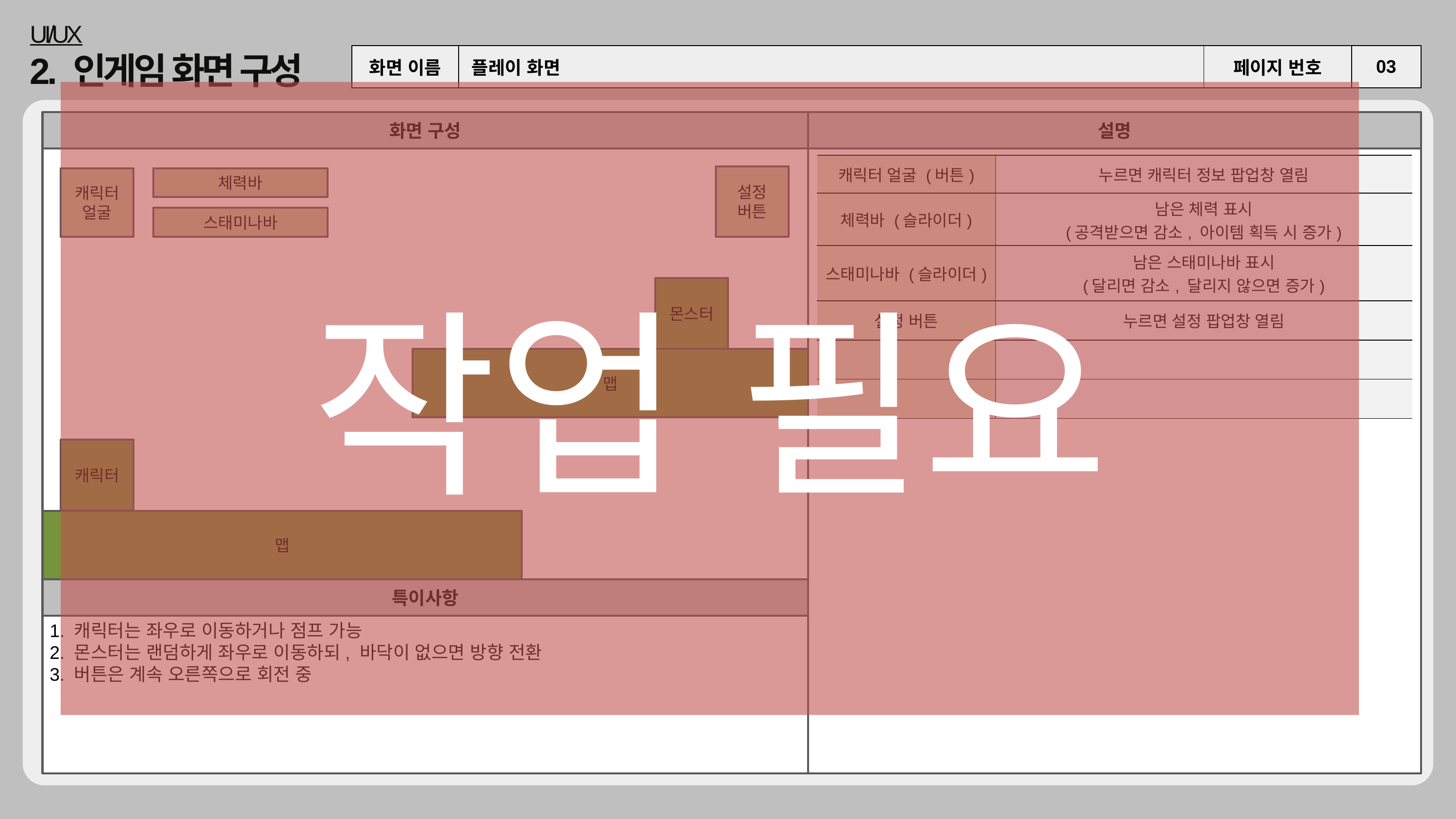

UI/UX
2. 인게임 화면 구성
| 화면 이름 | 플레이 화면 | 페이지 번호 | 03 |
| --- | --- | --- | --- |
작업 필요

화면 구성
설명

| 캐릭터 얼굴 (버튼) | 누르면 캐릭터 정보 팝업창 열림 |
| --- | --- |
| 체력바 (슬라이더) | 남은 체력 표시 (공격받으면 감소, 아이템 획득 시 증가) |
| 스태미나바 (슬라이더) | 남은 스태미나바 표시 (달리면 감소, 달리지 않으면 증가) |
| 설정 버튼 | 누르면 설정 팝업창 열림 |
|  |  |
|  |  |
설정 버튼
캐릭터 얼굴
체력바
스태미나바
몬스터
맵
캐릭터
맵
특이사항
1. 캐릭터는 좌우로 이동하거나 점프 가능
2. 몬스터는 랜덤하게 좌우로 이동하되, 바닥이 없으면 방향 전환
3. 버튼은 계속 오른쪽으로 회전 중